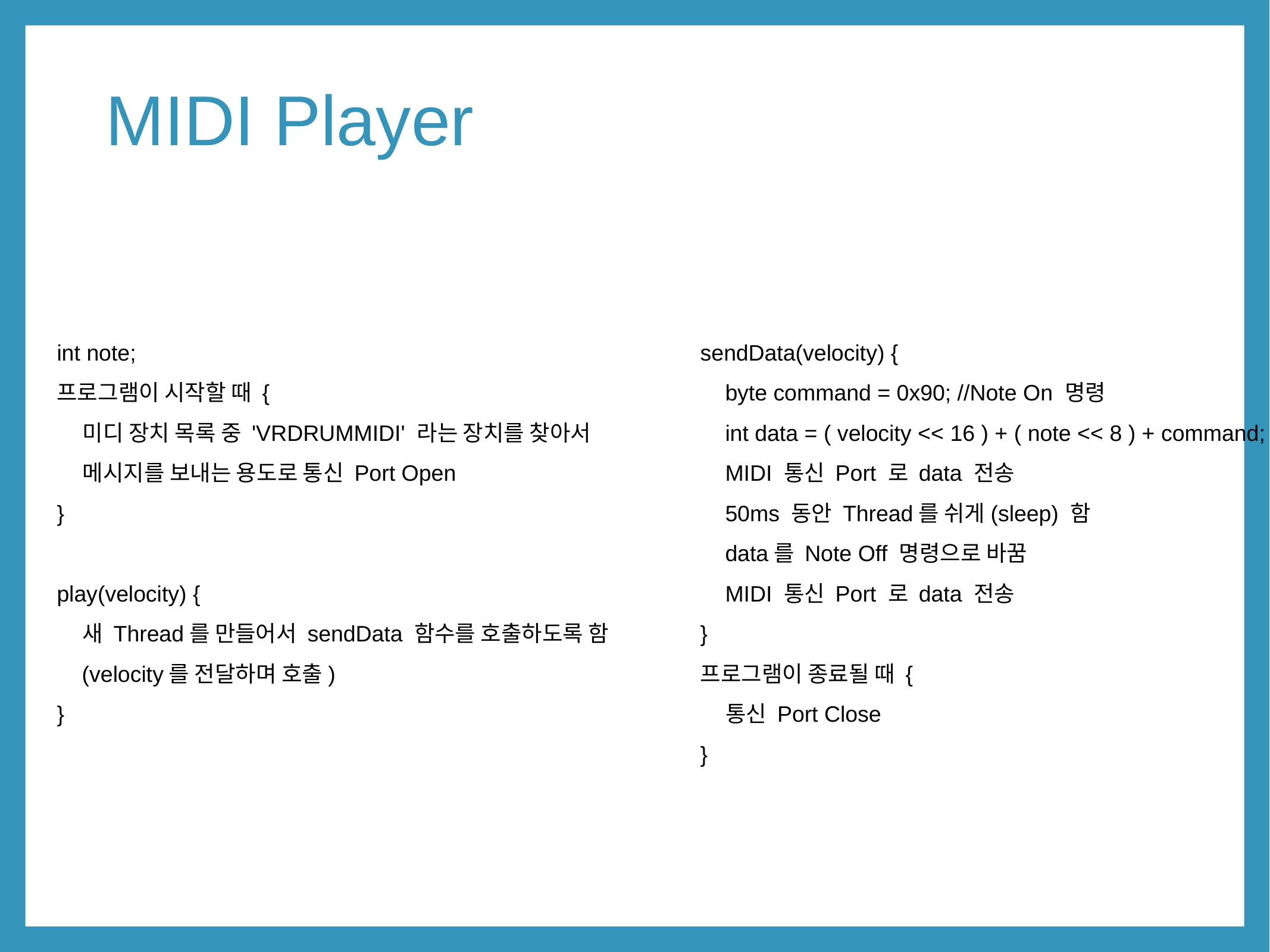

# MIDI Player
int note;
프로그램이 시작할 때 {
    미디 장치 목록 중 'VRDRUMMIDI' 라는 장치를 찾아서
    메시지를 보내는 용도로 통신 Port Open
}

play(velocity) {
    새 Thread를 만들어서 sendData 함수를 호출하도록 함
    (velocity를 전달하며 호출)
}

sendData(velocity) {
    byte command = 0x90; //Note On 명령
    int data = ( velocity << 16 ) + ( note << 8 ) + command;
    MIDI 통신 Port 로 data 전송
    50ms 동안 Thread를 쉬게(sleep) 함
    data를 Note Off 명령으로 바꿈
    MIDI 통신 Port 로 data 전송
}
프로그램이 종료될 때 {
    통신 Port Close
}